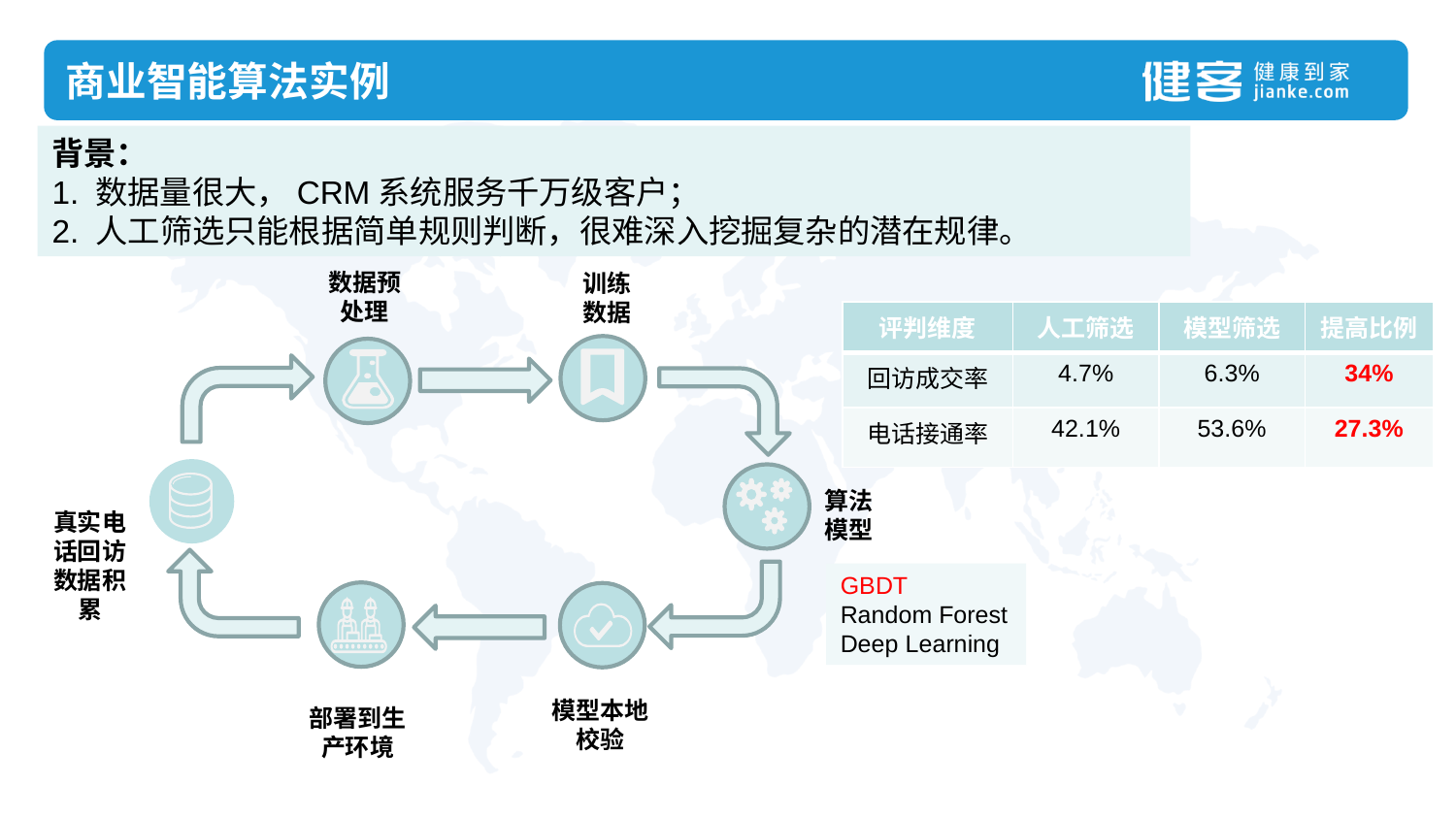

商业智能算法实例
背景：
1. 数据量很大，CRM系统服务千万级客户；
2. 人工筛选只能根据简单规则判断，很难深入挖掘复杂的潜在规律。
数据预处理
训练数据

算法模型
真实电话回访数据积累

GBDT
Random Forest
Deep Learning

模型本地校验
部署到生产环境
| 评判维度 | 人工筛选 | 模型筛选 | 提高比例 |
| --- | --- | --- | --- |
| 回访成交率 | 4.7% | 6.3% | 34% |
| 电话接通率 | 42.1% | 53.6% | 27.3% |